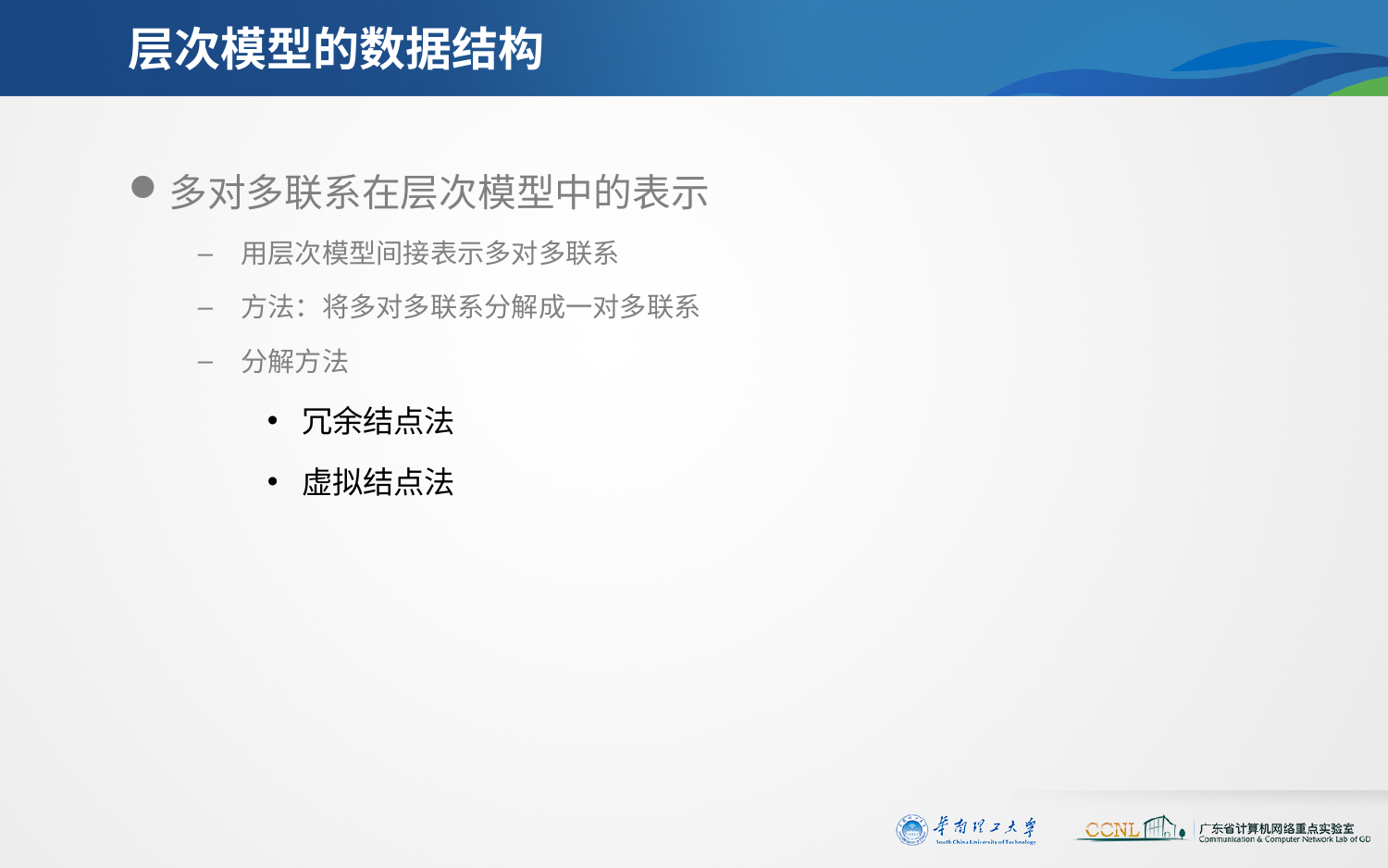

# 层次模型的数据结构
多对多联系在层次模型中的表示
用层次模型间接表示多对多联系
方法：将多对多联系分解成一对多联系
分解方法
冗余结点法
虚拟结点法